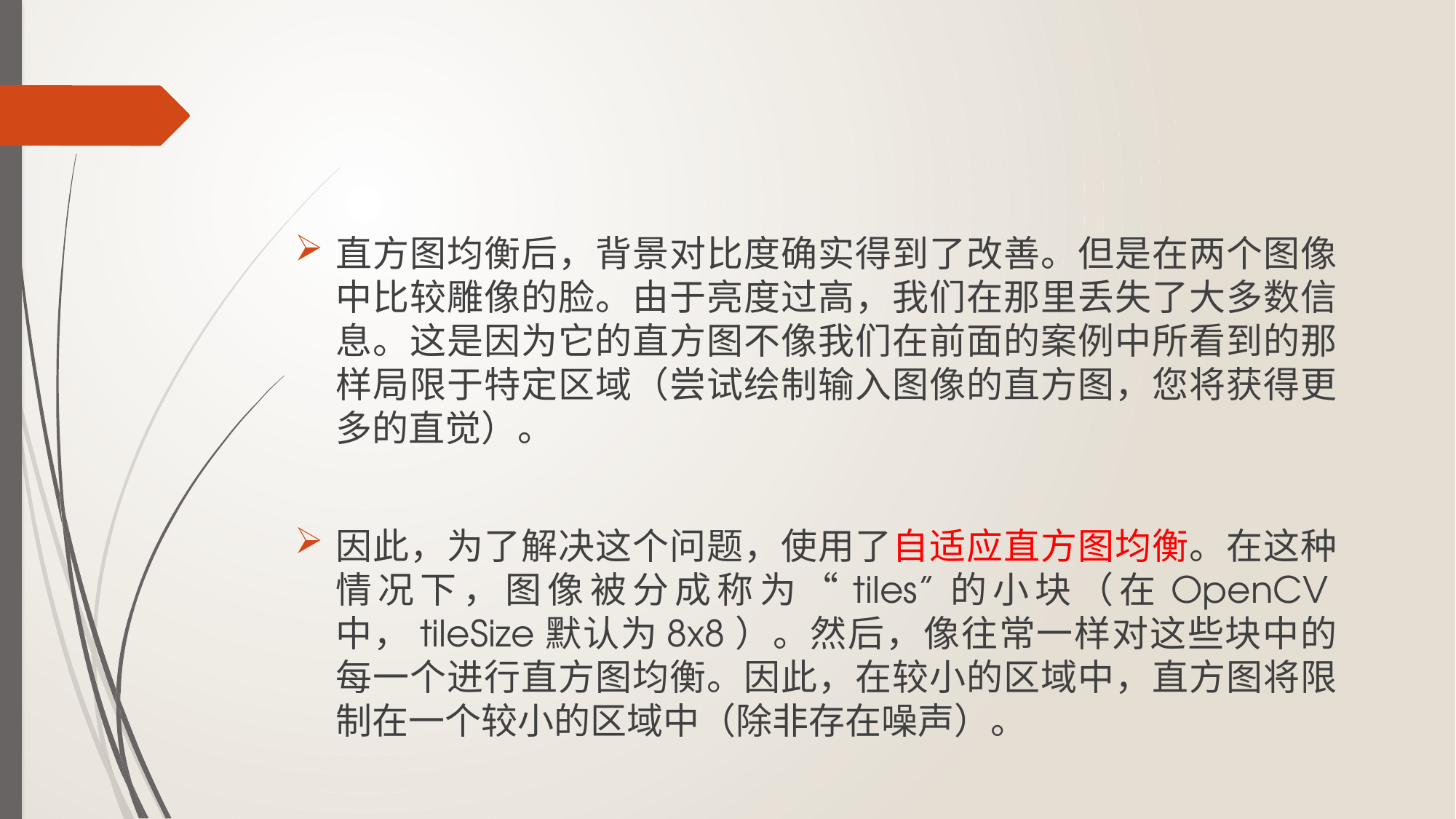

直方图均衡后，背景对比度确实得到了改善。但是在两个图像中比较雕像的脸。由于亮度过高，我们在那里丢失了大多数信息。这是因为它的直方图不像我们在前面的案例中所看到的那样局限于特定区域（尝试绘制输入图像的直方图，您将获得更多的直觉）。

因此，为了解决这个问题，使用了自适应直方图均衡。在这种情况下，图像被分成称为“tiles”的小块（在OpenCV中，tileSize默认为8x8）。然后，像往常一样对这些块中的每一个进行直方图均衡。因此，在较小的区域中，直方图将限制在一个较小的区域中（除非存在噪声）。